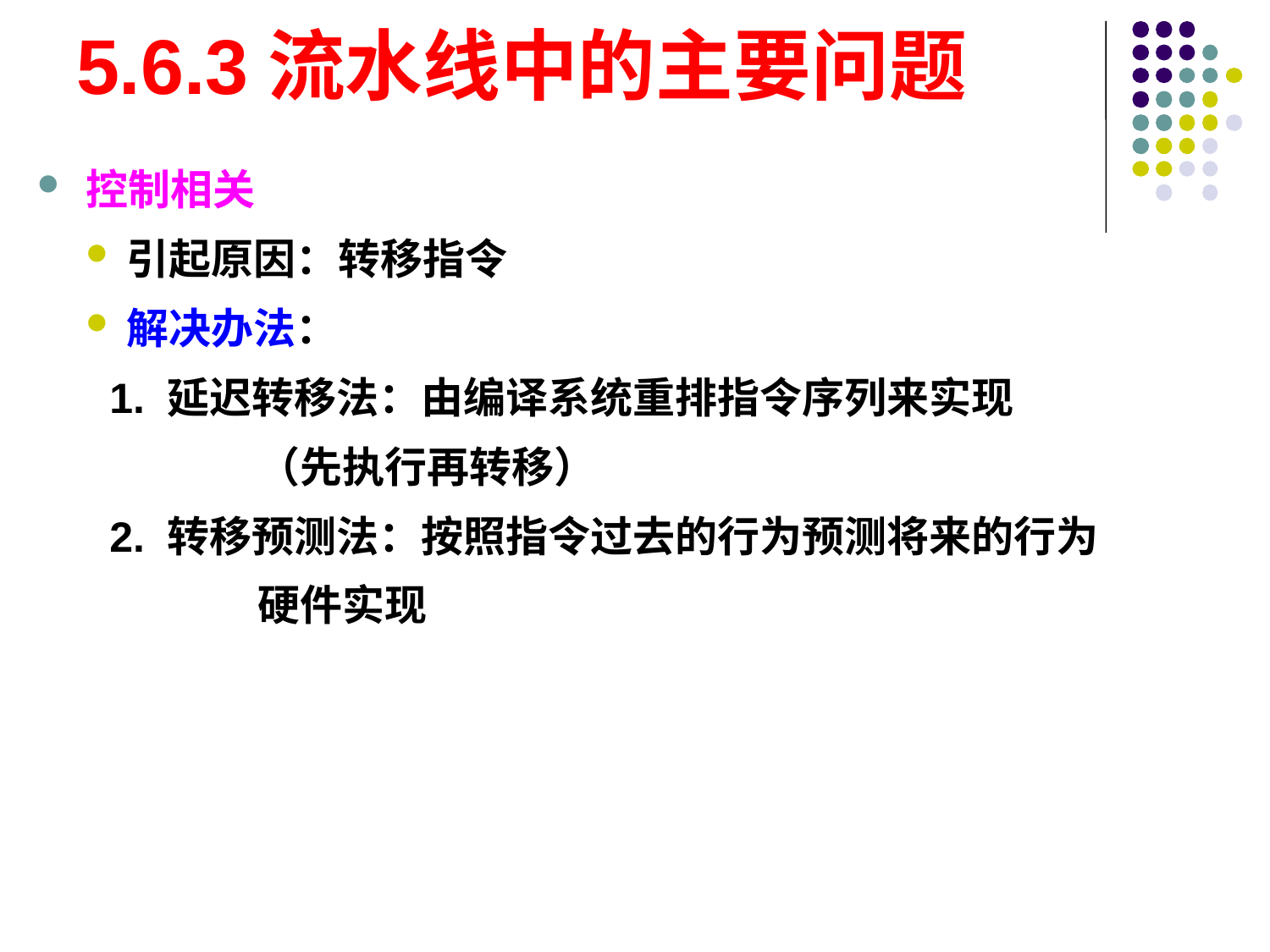

# 5.6.3流水线中的主要问题
控制相关
引起原因：转移指令
解决办法：
  1. 延迟转移法：由编译系统重排指令序列来实现
                 （先执行再转移）
  2. 转移预测法：按照指令过去的行为预测将来的行为
                 硬件实现
110